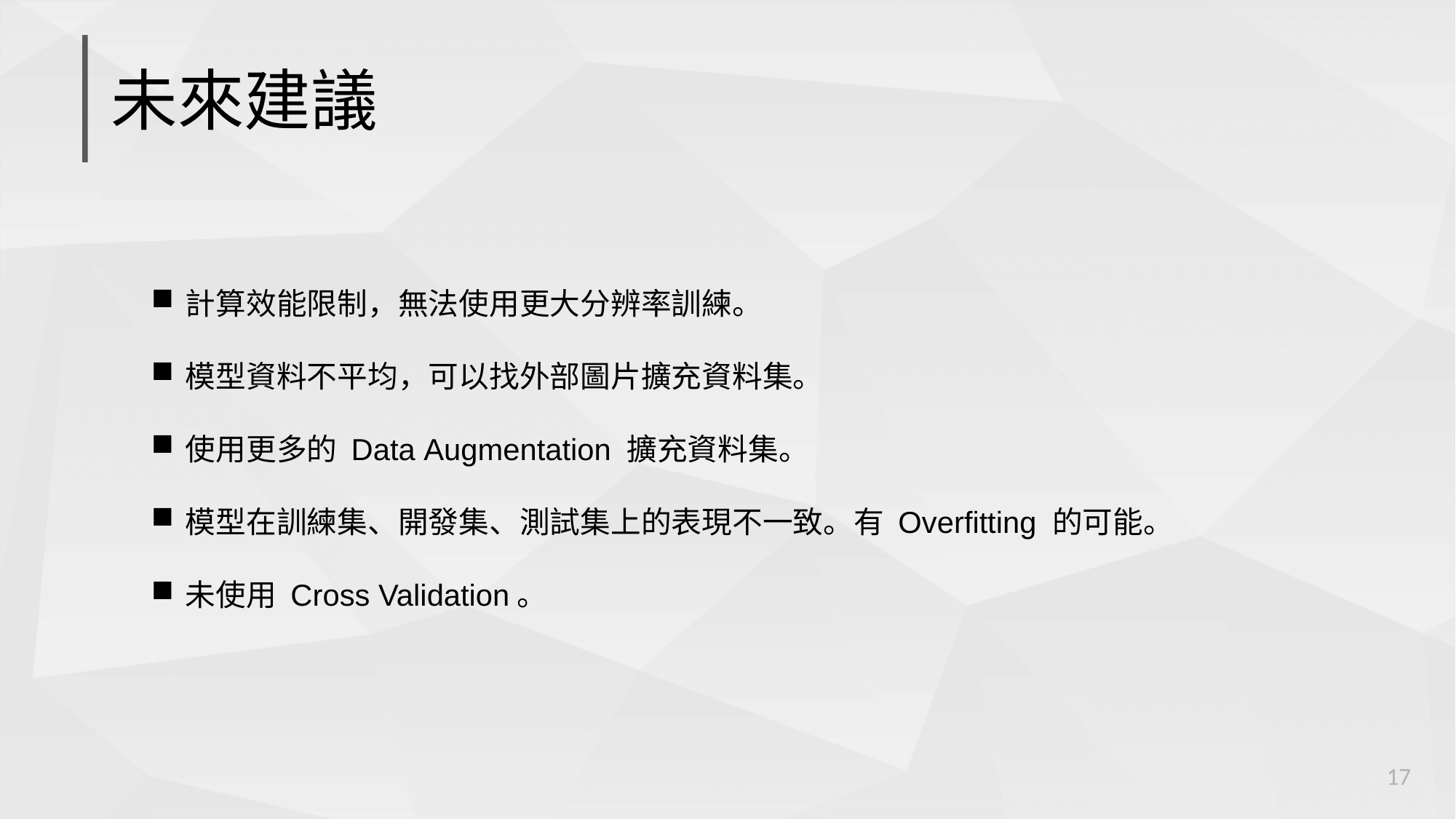

# 未來建議
計算效能限制，無法使用更大分辨率訓練。
模型資料不平均，可以找外部圖片擴充資料集。
使用更多的 Data Augmentation 擴充資料集。
模型在訓練集、開發集、測試集上的表現不一致。有 Overfitting 的可能。
未使用 Cross Validation。

17